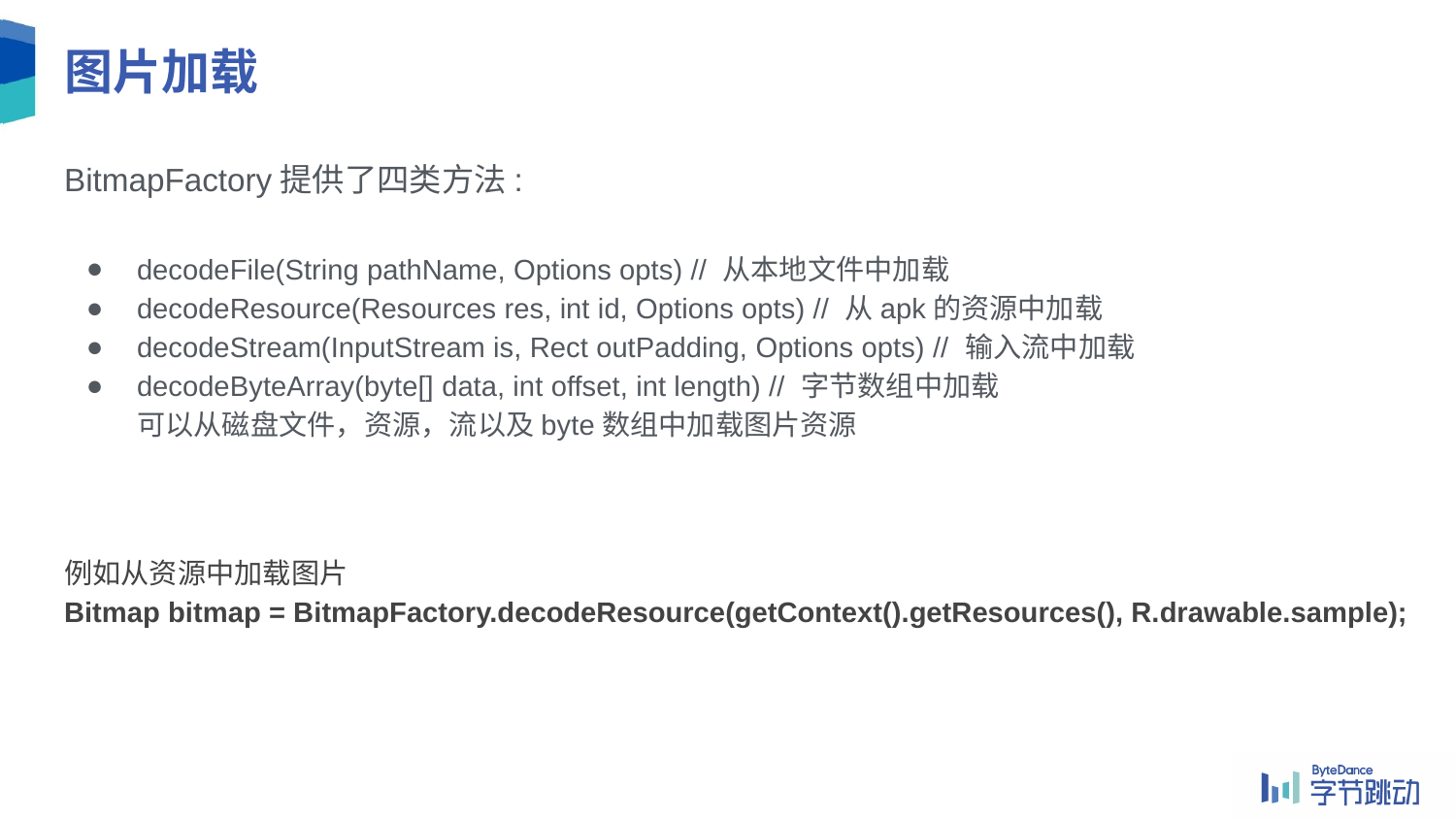

# 图片加载
BitmapFactory提供了四类方法:
decodeFile(String pathName, Options opts) // 从本地文件中加载
decodeResource(Resources res, int id, Options opts) // 从apk的资源中加载
decodeStream(InputStream is, Rect outPadding, Options opts) // 输入流中加载
decodeByteArray(byte[] data, int offset, int length) // 字节数组中加载
可以从磁盘文件，资源，流以及byte数组中加载图片资源

例如从资源中加载图片
Bitmap bitmap = BitmapFactory.decodeResource(getContext().getResources(), R.drawable.sample);